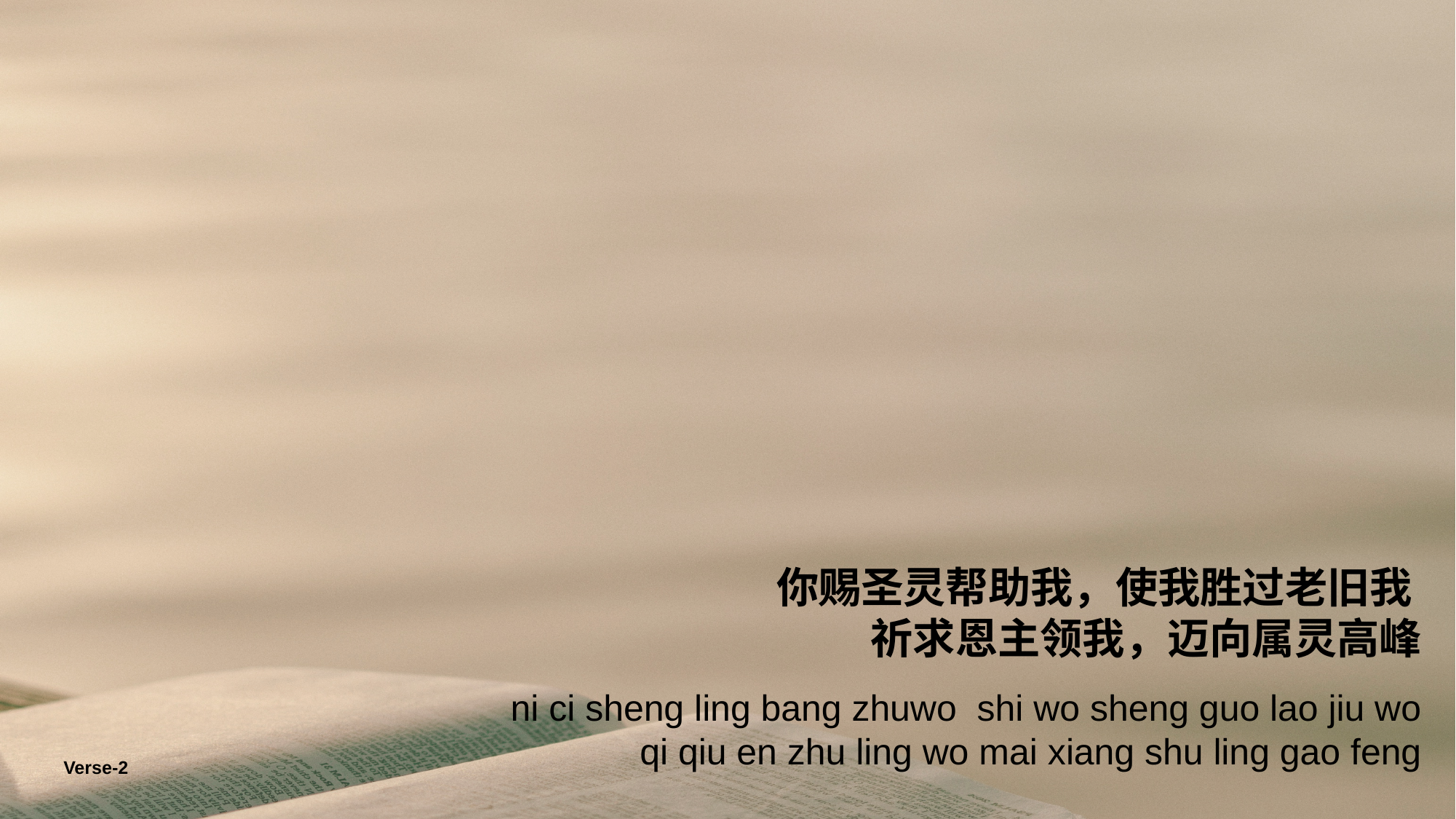

你赐圣灵帮助我，使我胜过老旧我
祈求恩主领我，迈向属灵高峰

ni ci sheng ling bang zhuwo  shi wo sheng guo lao jiu wo
qi qiu en zhu ling wo mai xiang shu ling gao feng

Verse-2